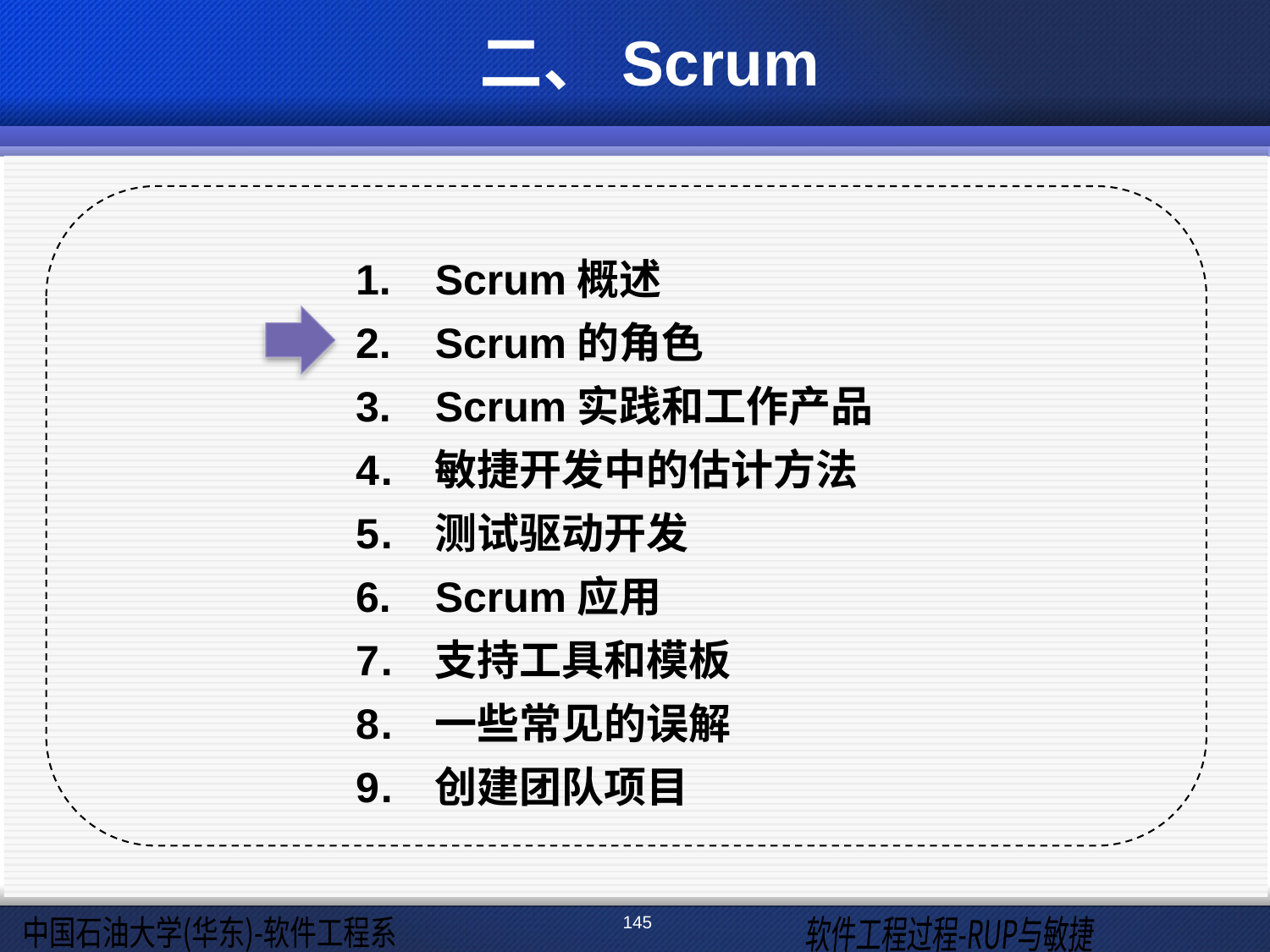

二、Scrum

Scrum概述
Scrum的角色
Scrum实践和工作产品
敏捷开发中的估计方法
测试驱动开发
Scrum应用
支持工具和模板
一些常见的误解
创建团队项目

145